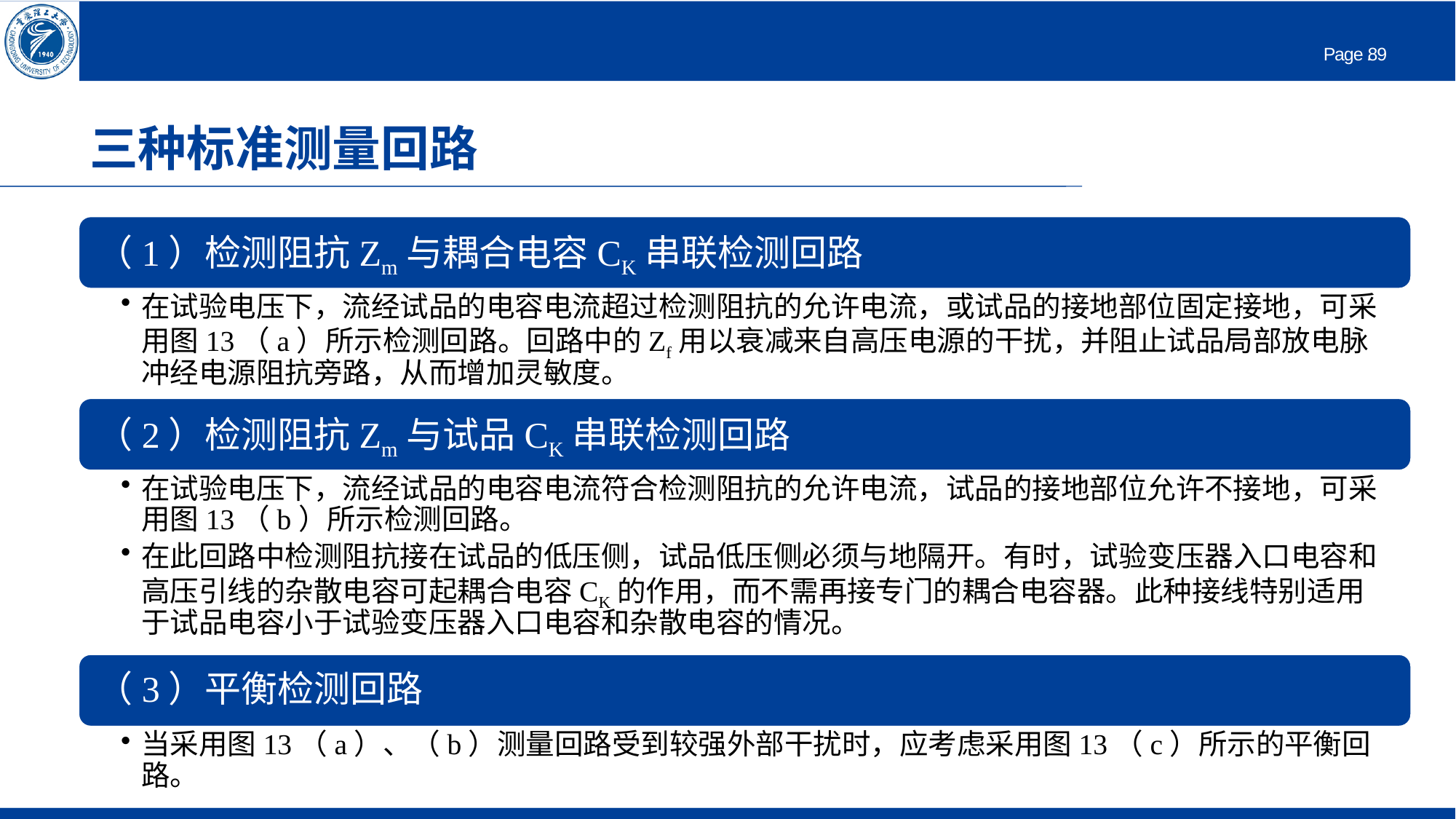

# 三种标准测量回路
（1）检测阻抗Zm与耦合电容CK串联检测回路
在试验电压下，流经试品的电容电流超过检测阻抗的允许电流，或试品的接地部位固定接地，可采用图13（a）所示检测回路。回路中的Zf用以衰减来自高压电源的干扰，并阻止试品局部放电脉冲经电源阻抗旁路，从而增加灵敏度。
（2）检测阻抗Zm与试品CK串联检测回路
在试验电压下，流经试品的电容电流符合检测阻抗的允许电流，试品的接地部位允许不接地，可采用图13（b）所示检测回路。
在此回路中检测阻抗接在试品的低压侧，试品低压侧必须与地隔开。有时，试验变压器入口电容和高压引线的杂散电容可起耦合电容CK的作用，而不需再接专门的耦合电容器。此种接线特别适用于试品电容小于试验变压器入口电容和杂散电容的情况。
（3）平衡检测回路
当采用图13（a）、（b）测量回路受到较强外部干扰时，应考虑采用图13（c）所示的平衡回路。